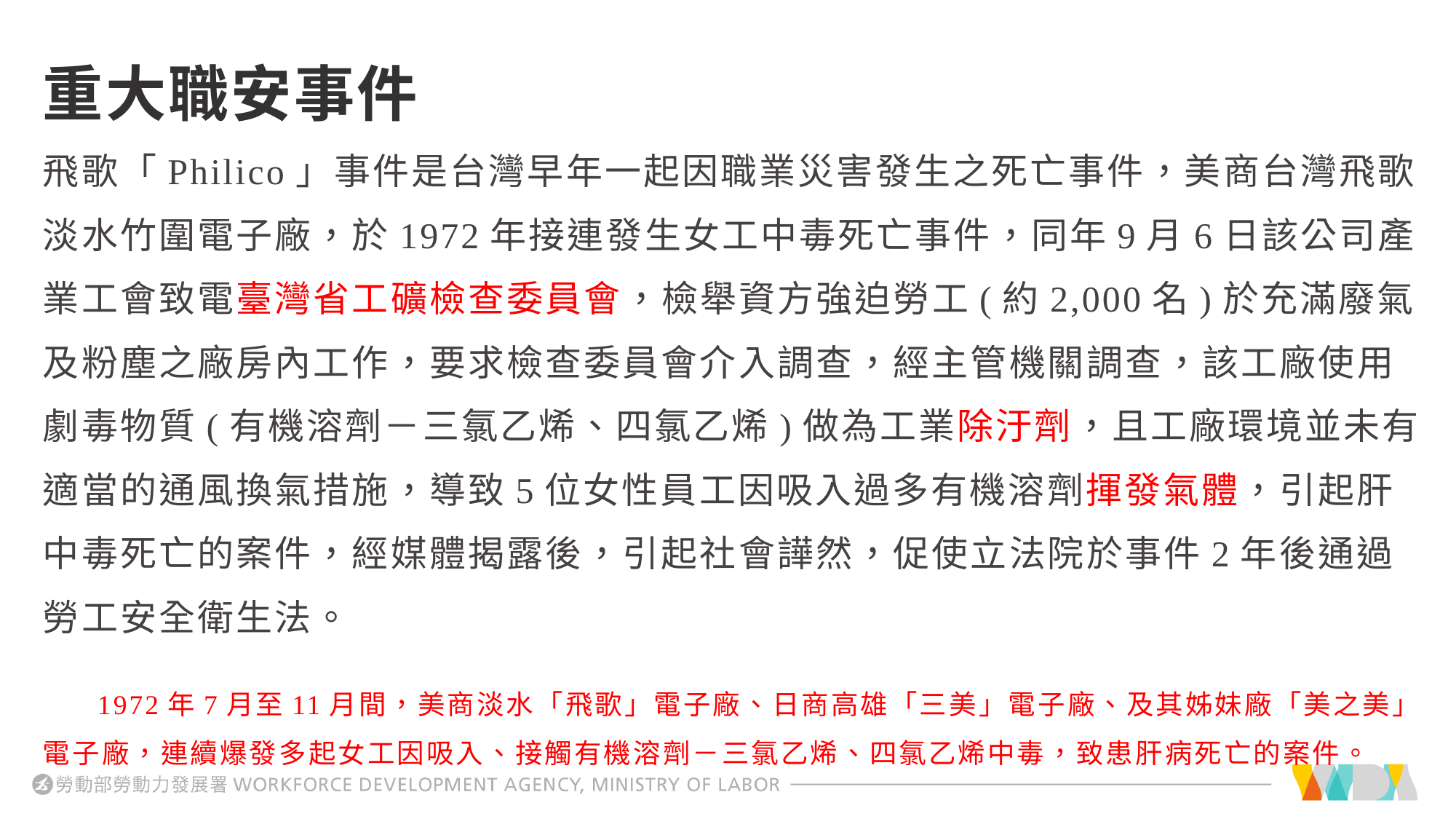

# 重大職安事件
飛歌「Philico」事件是台灣早年一起因職業災害發生之死亡事件，美商台灣飛歌淡水竹圍電子廠，於1972年接連發生女工中毒死亡事件，同年9月6日該公司產業工會致電臺灣省工礦檢查委員會，檢舉資方強迫勞工(約2,000名)於充滿廢氣及粉塵之廠房內工作，要求檢查委員會介入調查，經主管機關調查，該工廠使用劇毒物質(有機溶劑－三氯乙烯、四氯乙烯)做為工業除汙劑，且工廠環境並未有適當的通風換氣措施，導致5位女性員工因吸入過多有機溶劑揮發氣體，引起肝中毒死亡的案件，經媒體揭露後，引起社會譁然，促使立法院於事件2年後通過勞工安全衛生法。
1972年7月至11月間，美商淡水「飛歌」電子廠、日商高雄「三美」電子廠、及其姊妹廠「美之美」電子廠，連續爆發多起女工因吸入、接觸有機溶劑－三氯乙烯、四氯乙烯中毒，致患肝病死亡的案件。